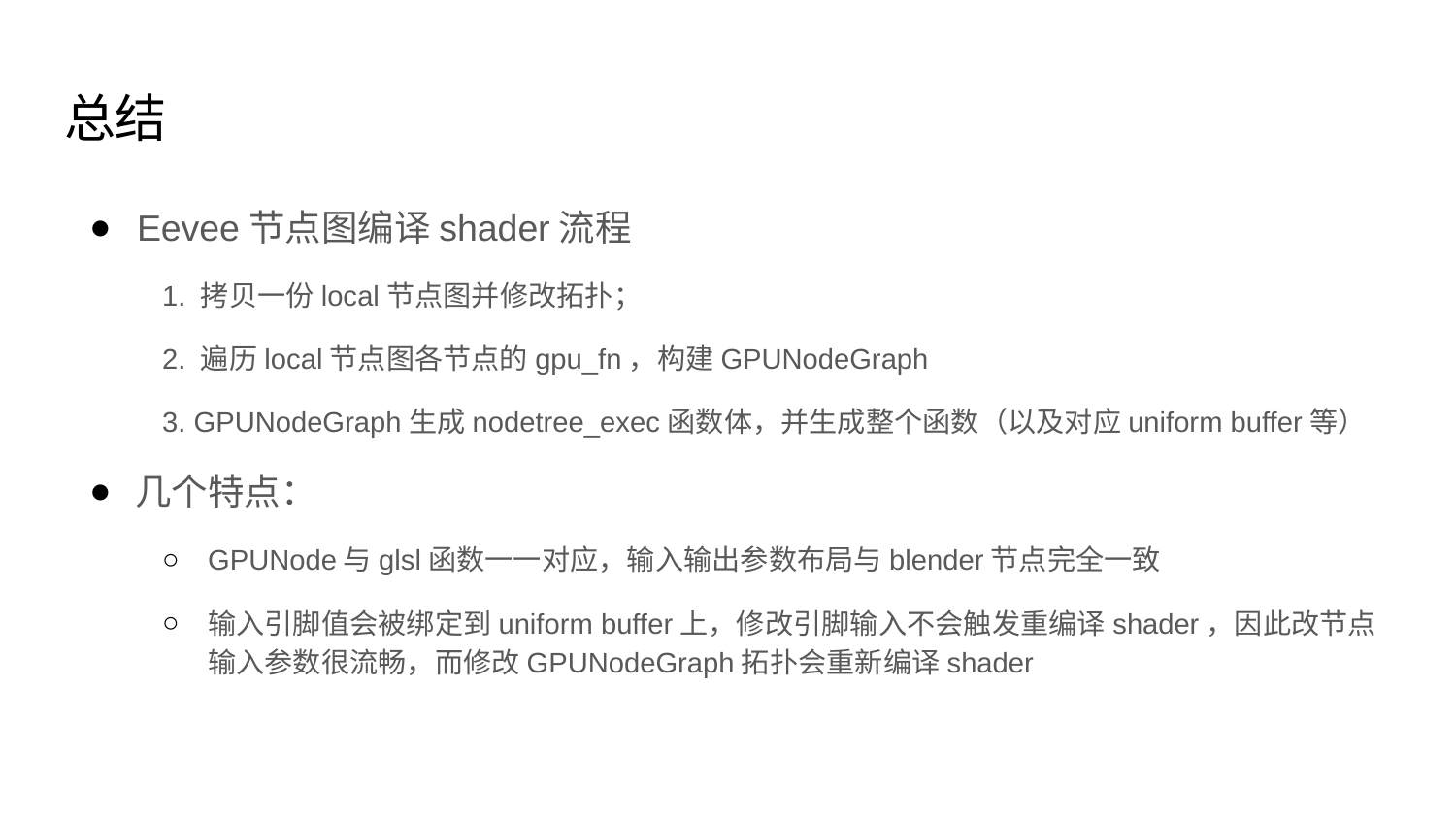

# 总结
Eevee节点图编译shader流程
1. 拷贝一份local节点图并修改拓扑；
2. 遍历local节点图各节点的gpu_fn，构建GPUNodeGraph
3. GPUNodeGraph生成nodetree_exec函数体，并生成整个函数（以及对应uniform buffer等）
几个特点：
GPUNode与glsl函数一一对应，输入输出参数布局与blender节点完全一致
输入引脚值会被绑定到uniform buffer上，修改引脚输入不会触发重编译shader，因此改节点输入参数很流畅，而修改GPUNodeGraph拓扑会重新编译shader